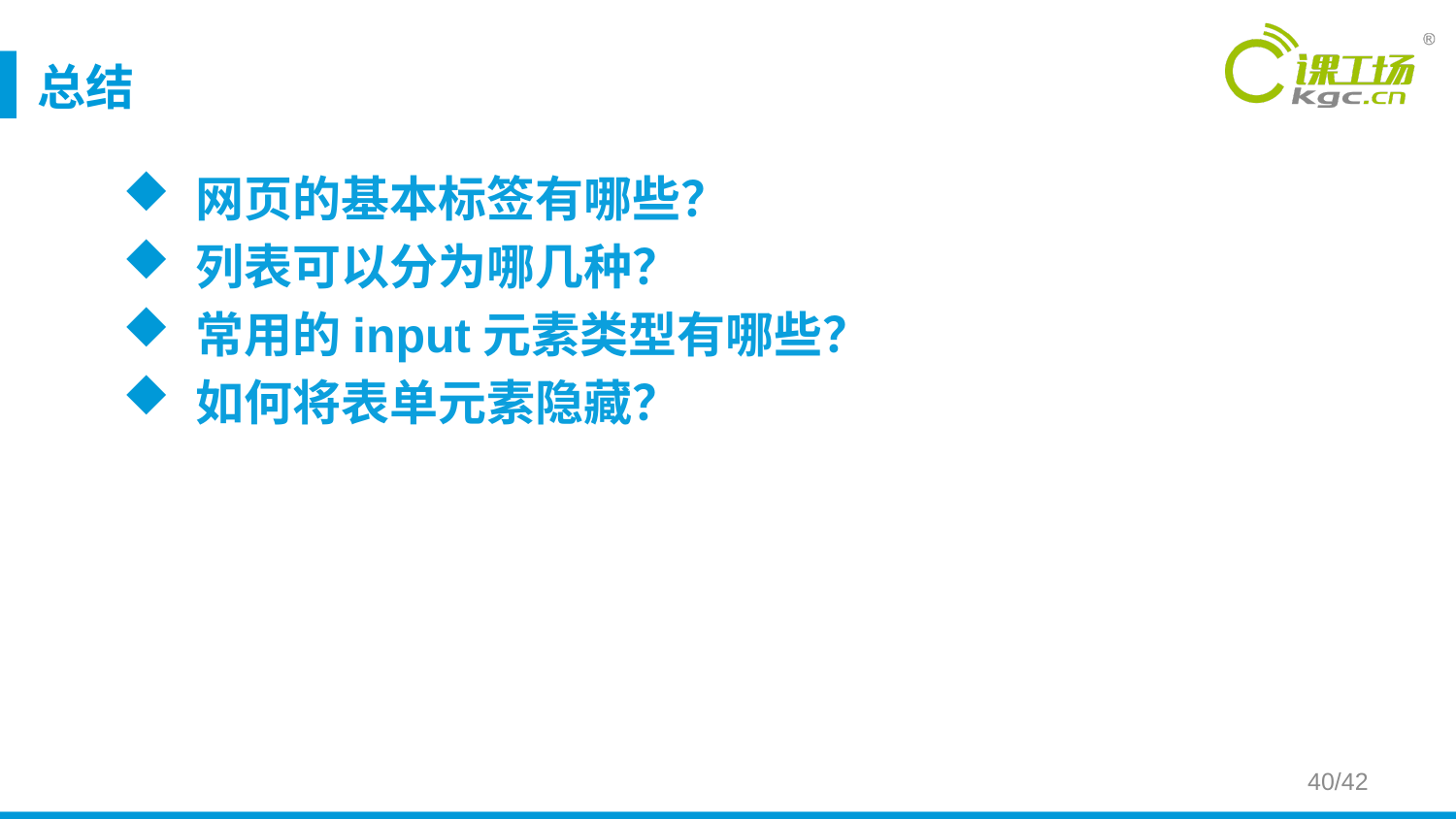

# 总结
网页的基本标签有哪些？
列表可以分为哪几种？
常用的input元素类型有哪些？
如何将表单元素隐藏？

40/42